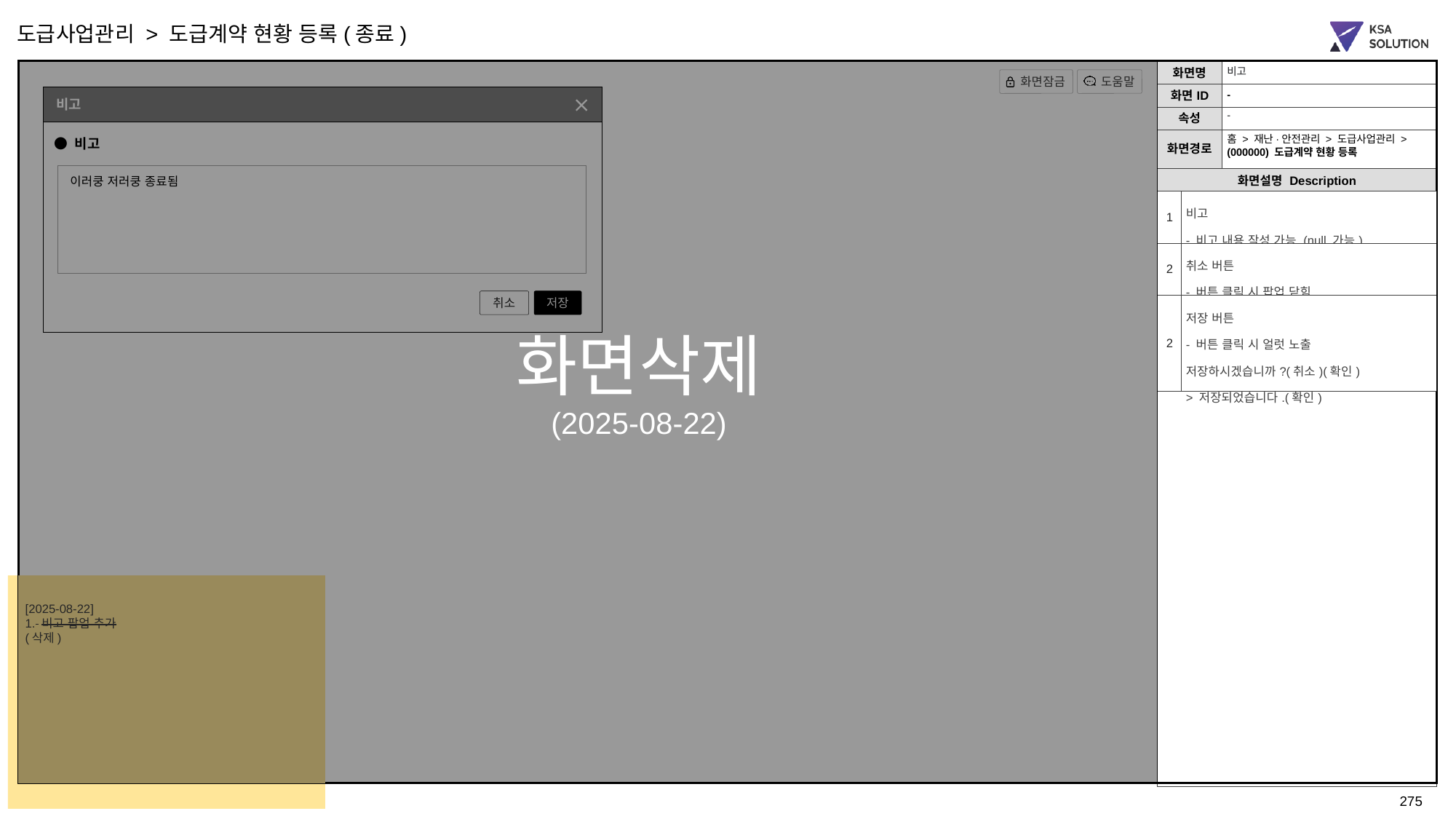

도급사업관리 > 도급계약 현황 등록(종료)
비고
화면삭제
(2025-08-22)
-

비고

부점조회 팝업(팀 포함)
-
홈 > 재난·안전관리 > 도급사업관리 > (000000) 도급계약 현황 등록
● 비고
이러쿵 저러쿵 종료됨
| 1 | 비고 - 비고 내용 작성 가능 (null 가능) |
| --- | --- |
| 2 | 취소 버튼 - 버튼 클릭 시 팝업 닫힘 |
| 2 | 저장 버튼 - 버튼 클릭 시 얼럿 노출 저장하시겠습니까?(취소)(확인) > 저장되었습니다.(확인) |
취소
저장
[2025-08-22]
1. 비고 팝업 추가
(삭제)